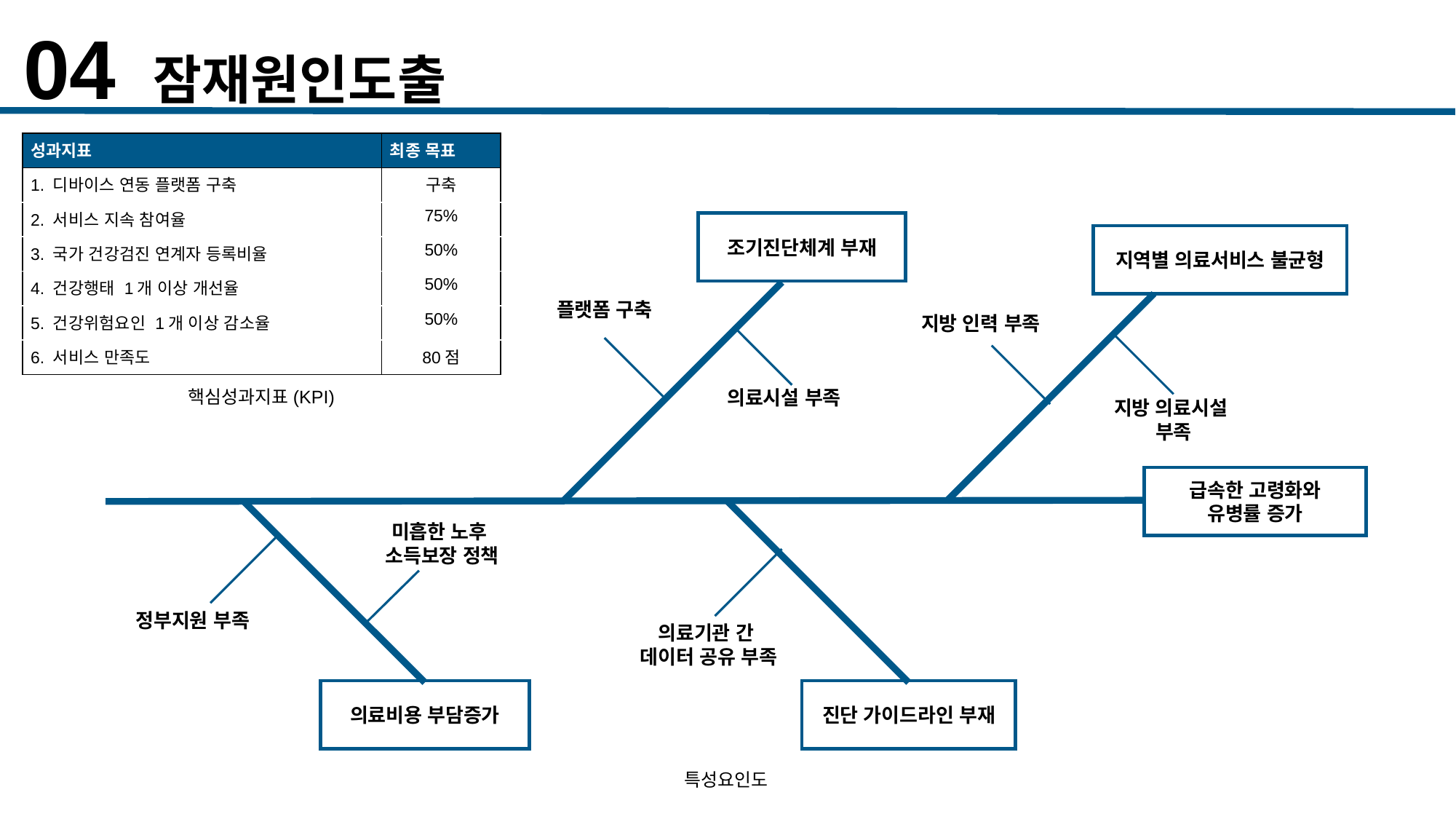

04 잠재원인도출
| 성과지표 | 최종 목표 |
| --- | --- |
| 1. 디바이스 연동 플랫폼 구축 | 구축 |
| 2. 서비스 지속 참여율 | 75% |
| 3. 국가 건강검진 연계자 등록비율 | 50% |
| 4. 건강행태 1개 이상 개선율 | 50% |
| 5. 건강위험요인 1개 이상 감소율 | 50% |
| 6. 서비스 만족도 | 80점 |
조기진단체계 부재
지역별 의료서비스 불균형
플랫폼 구축
지방 인력 부족
의료시설 부족
핵심성과지표(KPI)
지방 의료시설
부족
급속한 고령화와
유병률 증가
미흡한 노후
소득보장 정책
정부지원 부족
의료기관 간
데이터 공유 부족
의료비용 부담증가
진단 가이드라인 부재
특성요인도